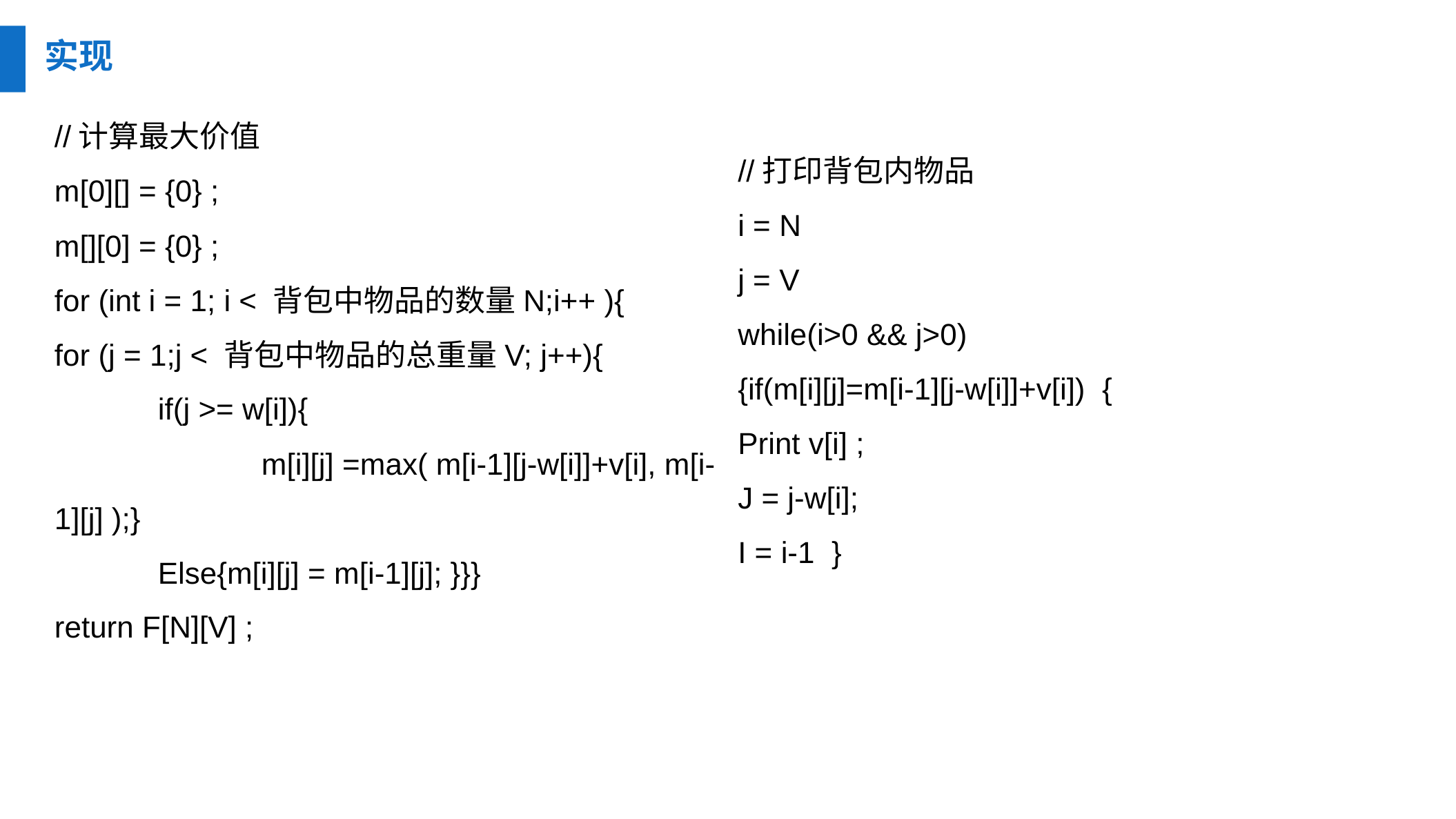

实现

//打印背包内物品
i = N
j = V
while(i>0 && j>0)
{if(m[i][j]=m[i-1][j-w[i]]+v[i])  {
Print v[i] ;
J = j-w[i];
I = i-1  }

//计算最大价值
m[0][] = {0} ;
m[][0] = {0} ;
for (int i = 1; i < 背包中物品的数量N;i++ ){
for (j = 1;j < 背包中物品的总重量V; j++){
	if(j >= w[i]){
		m[i][j] =max( m[i-1][j-w[i]]+v[i], m[i-1][j] );}
	Else{m[i][j] = m[i-1][j]; }}}
return F[N][V] ;